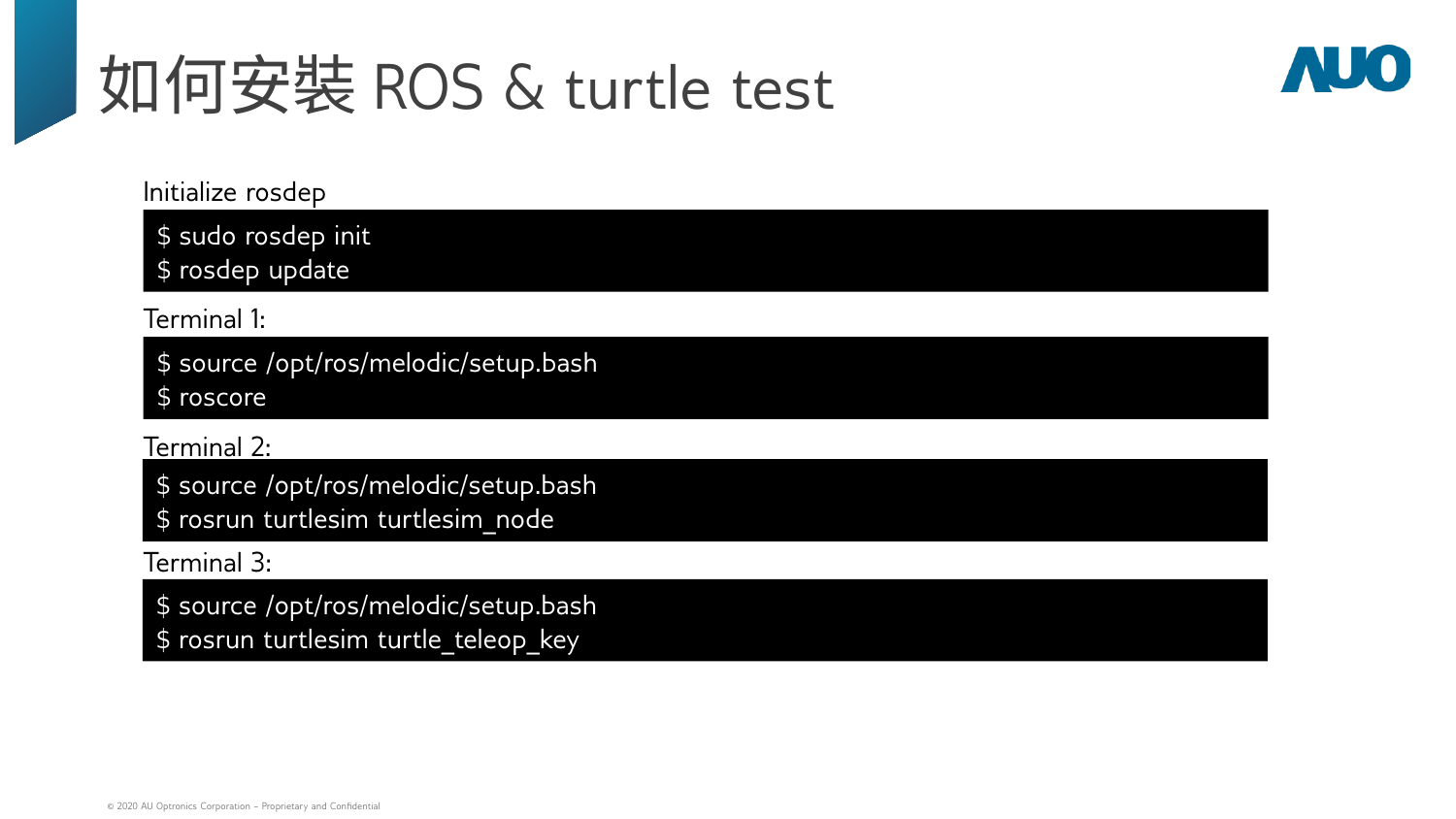

# 如何安裝ROS & turtle test
Initialize rosdep
$ sudo rosdep init
$ rosdep update
Terminal 1:
$ source /opt/ros/melodic/setup.bash
$ roscore
Terminal 2:
$ source /opt/ros/melodic/setup.bash
$ rosrun turtlesim turtlesim_node
Terminal 3:
$ source /opt/ros/melodic/setup.bash
$ rosrun turtlesim turtle_teleop_key